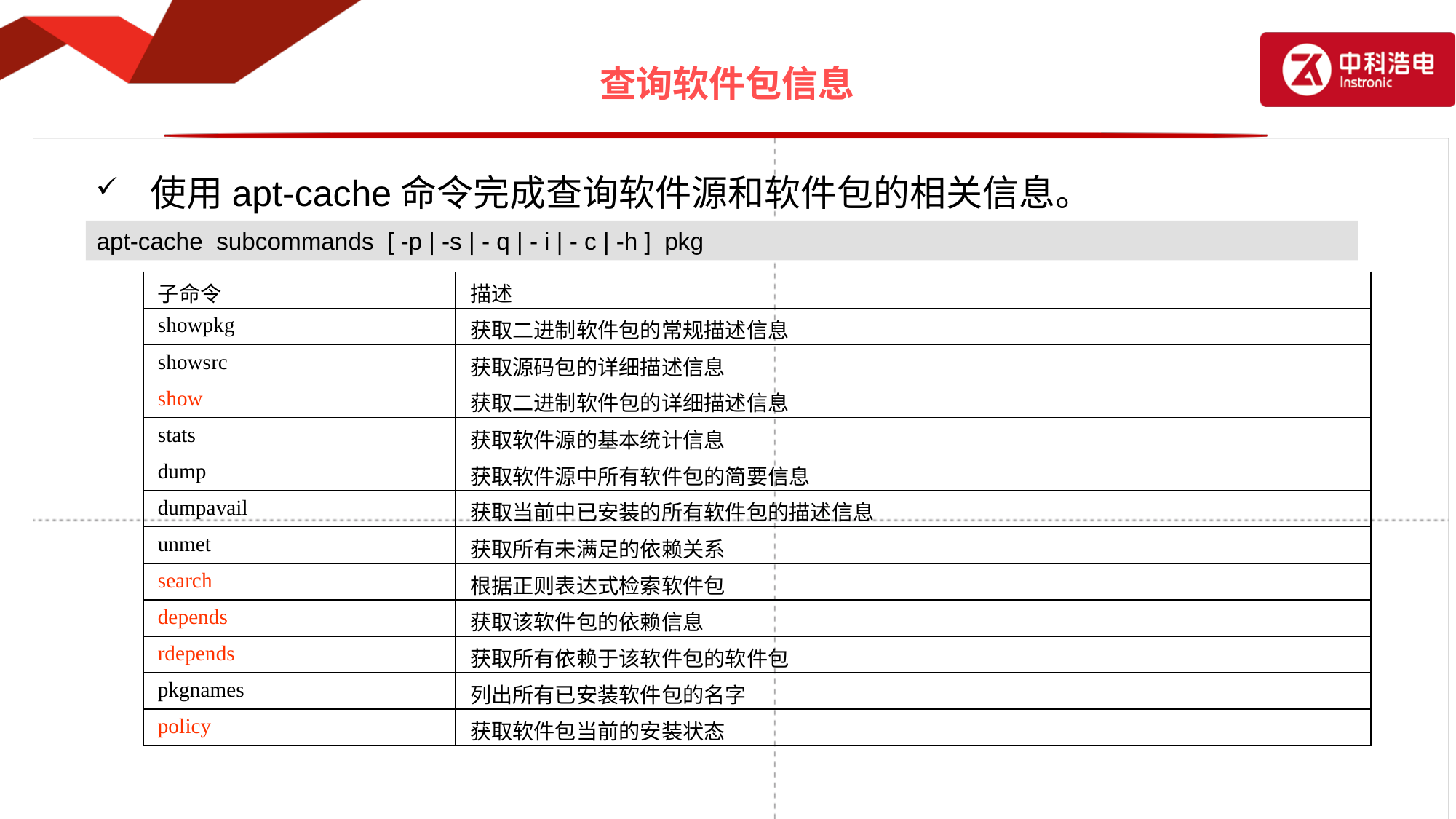

# 查询软件包信息
使用apt-cache命令完成查询软件源和软件包的相关信息。
apt-cache  subcommands  [ -p | -s | - q | - i | - c | -h ]  pkg
| 子命令 | 描述 |
| --- | --- |
| showpkg | 获取二进制软件包的常规描述信息 |
| showsrc | 获取源码包的详细描述信息 |
| show | 获取二进制软件包的详细描述信息 |
| stats | 获取软件源的基本统计信息 |
| dump | 获取软件源中所有软件包的简要信息 |
| dumpavail | 获取当前中已安装的所有软件包的描述信息 |
| unmet | 获取所有未满足的依赖关系 |
| search | 根据正则表达式检索软件包 |
| depends | 获取该软件包的依赖信息 |
| rdepends | 获取所有依赖于该软件包的软件包 |
| pkgnames | 列出所有已安装软件包的名字 |
| policy | 获取软件包当前的安装状态 |